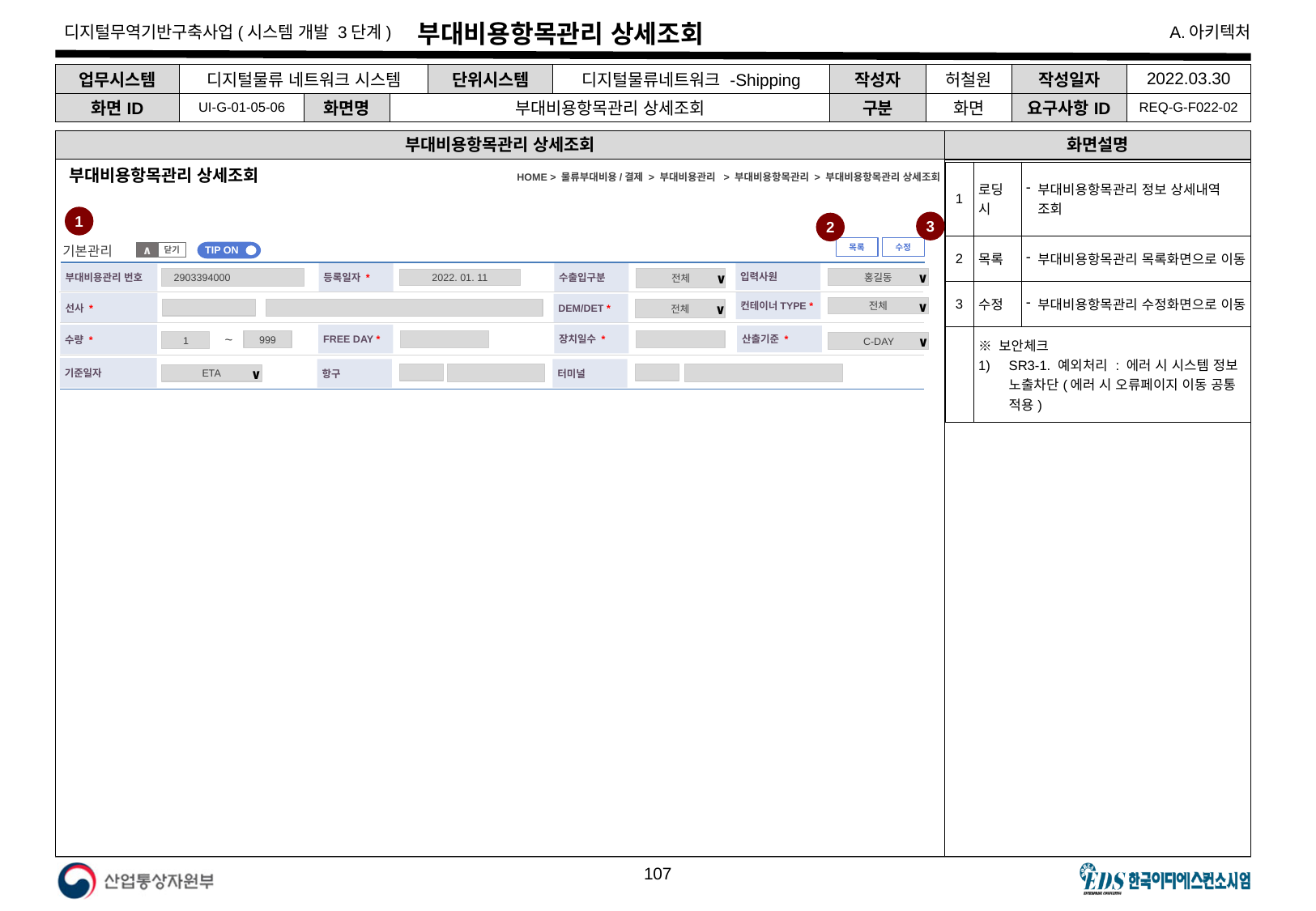

# 부대비용항목관리 상세조회
| 업무시스템 | 디지털물류 네트워크 시스템 |  |  | 단위시스템 | 디지털물류네트워크 -Shipping | 작성자 | 허철원 | 작성일자 | 2022.03.30 |
| --- | --- | --- | --- | --- | --- | --- | --- | --- | --- |
| 화면ID | UI-G-01-05-06 | 화면명 | 부대비용항목관리 상세조회 |  |  | 구분 | 화면 | 요구사항ID | REQ-G-F022-02 |
부대비용항목관리 상세조회
화면설명

HOME > 물류부대비용/결제 > 부대비용관리  > 부대비용항목관리 > 부대비용항목관리 상세조회

| 1 | 로딩 시 | 부대비용항목관리 정보 상세내역 조회 |
| --- | --- | --- |
| 2 | 목록 | 부대비용항목관리 목록화면으로 이동 |
| 3 | 수정 | 부대비용항목관리 수정화면으로 이동 |
|  | ※ 보안체크 SR3-1. 예외처리 : 에러 시 시스템 정보 노출차단(에러 시 오류페이지 이동 공통 적용) |  |
부대비용항목관리 상세조회
1
3
2
수정
목록
기본관리
TIP ON

닫기
∧
입력사원
수출입구분
등록일자 *
부대비용관리 번호
2903394000
전체
∨
홍길동
∨
2022. 01. 11
컨테이너TYPE *
선사 *
DEM/DET *
전체
∨
전체
∨

FREE DAY *
장치일수 *
수량 *
산출기준 *

999
1
~
C-DAY
∨
기준일자
항구
터미널

ETA
∨